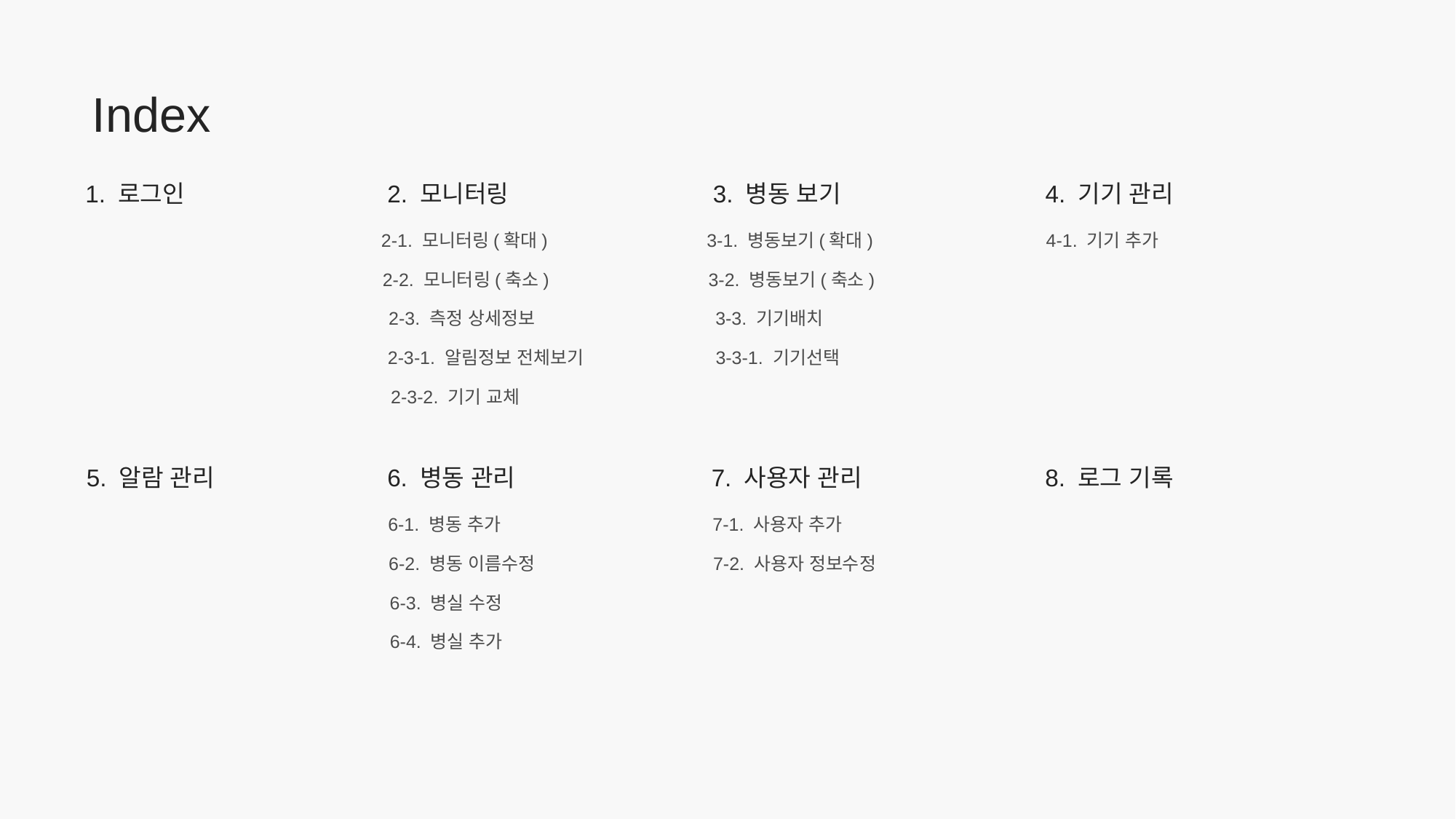

Index
1. 로그인
2. 모니터링
3. 병동 보기
4. 기기 관리
2-1. 모니터링(확대)
3-1. 병동보기(확대)
4-1. 기기 추가
2-2. 모니터링(축소)
3-2. 병동보기(축소)
2-3. 측정 상세정보
3-3. 기기배치
2-3-1. 알림정보 전체보기
3-3-1. 기기선택
2-3-2. 기기 교체
5. 알람 관리
6. 병동 관리
7. 사용자 관리
8. 로그 기록
6-1. 병동 추가
7-1. 사용자 추가
6-2. 병동 이름수정
7-2. 사용자 정보수정
6-3. 병실 수정
6-4. 병실 추가